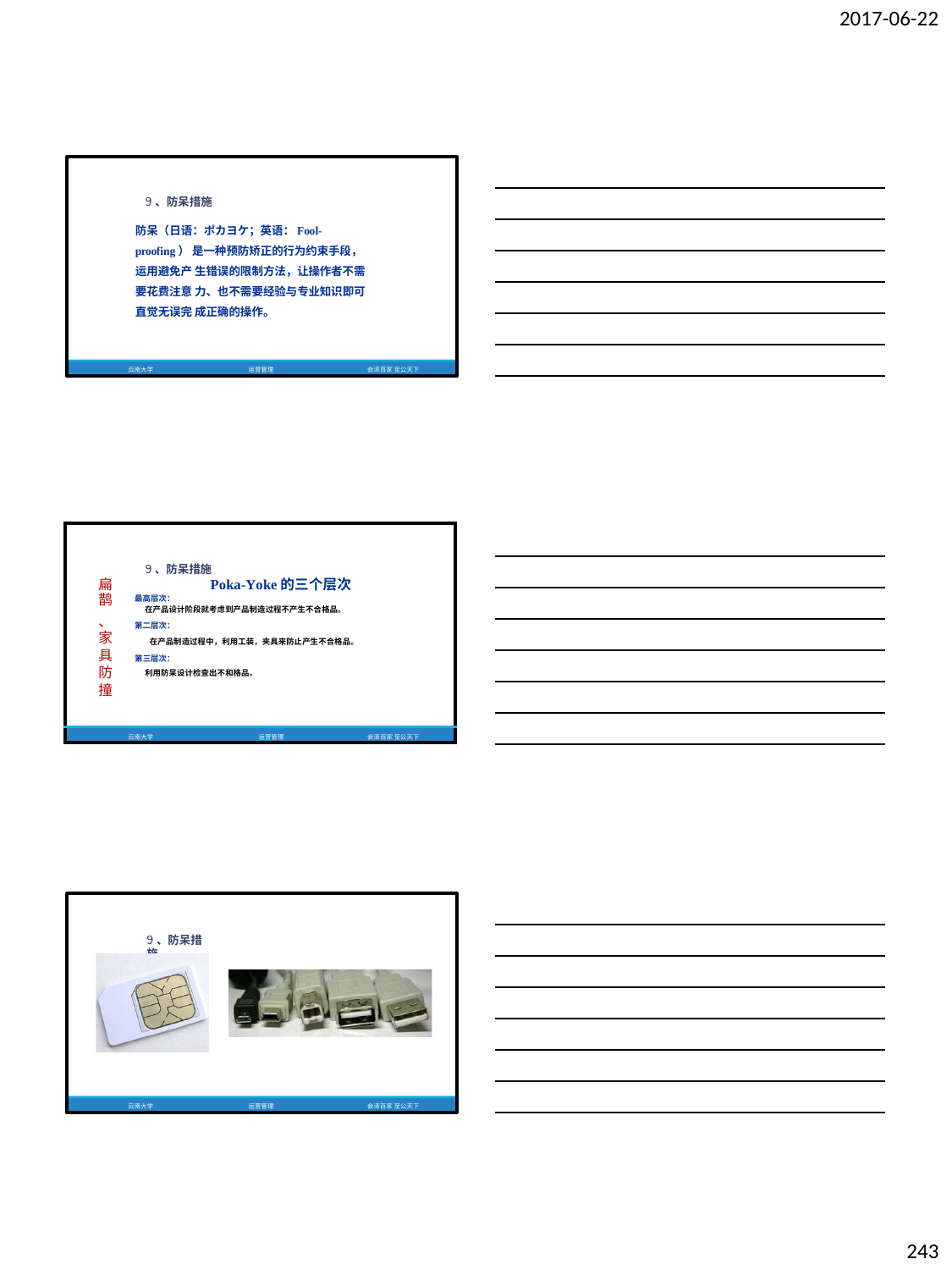

2017-06-22

9、防呆措施
防呆（日语：ポカヨケ；英语：Fool-proofing） 是一种预防矫正的行为约束手段，运用避免产 生错误的限制方法，让操作者不需要花费注意 力、也不需要经验与专业知识即可直觉无误完 成正确的操作。

云南大学
运营管理
会泽百家 至公天下

|  | 9、防呆措施 |  |
| --- | --- | --- |
| 扁 | Poka-Yoke的三个层次 |  |
| 鹊 | 最高层次： |  |
|  | 在产品设计阶段就考虑到产品制造过程不产生不合格品。 |  |
| 、 | 第二层次： |  |
| 家 | 在产品制造过程中，利用工装，夹具来防止产生不合格品。 |  |
| 具 | 第三层次： |  |
| 防 | 利用防呆设计检查出不和格品。 |  |
| 撞 |  |  |
|  | 云南大学 运营管理 | 会泽百家 至公天下 |

9、防呆措施

云南大学
运营管理
会泽百家 至公天下

243